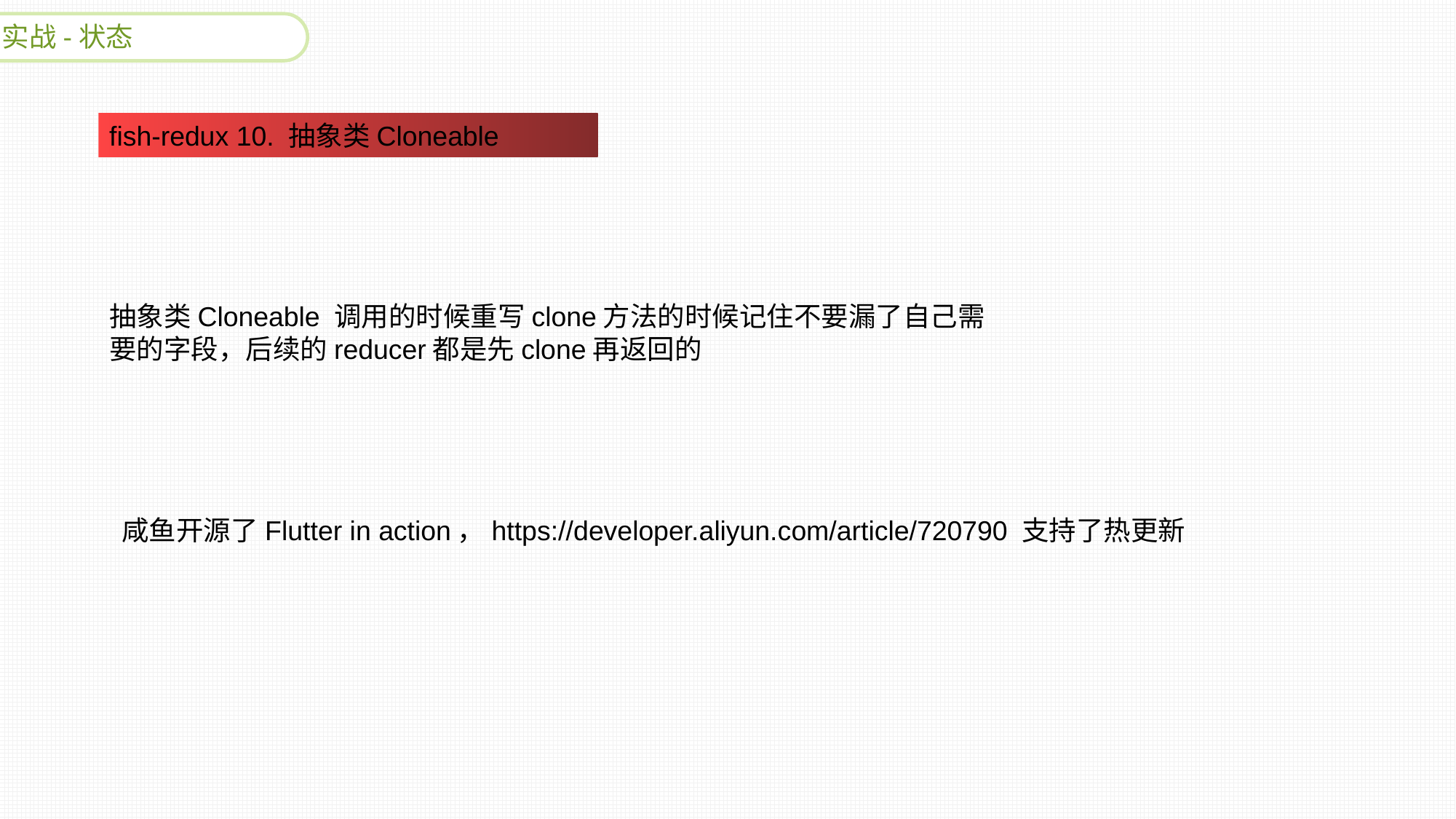

实战-状态
fish-redux 10. 抽象类Cloneable
抽象类Cloneable 调用的时候重写clone方法的时候记住不要漏了自己需要的字段，后续的reducer都是先clone再返回的
 咸鱼开源了Flutter in action，https://developer.aliyun.com/article/720790 支持了热更新